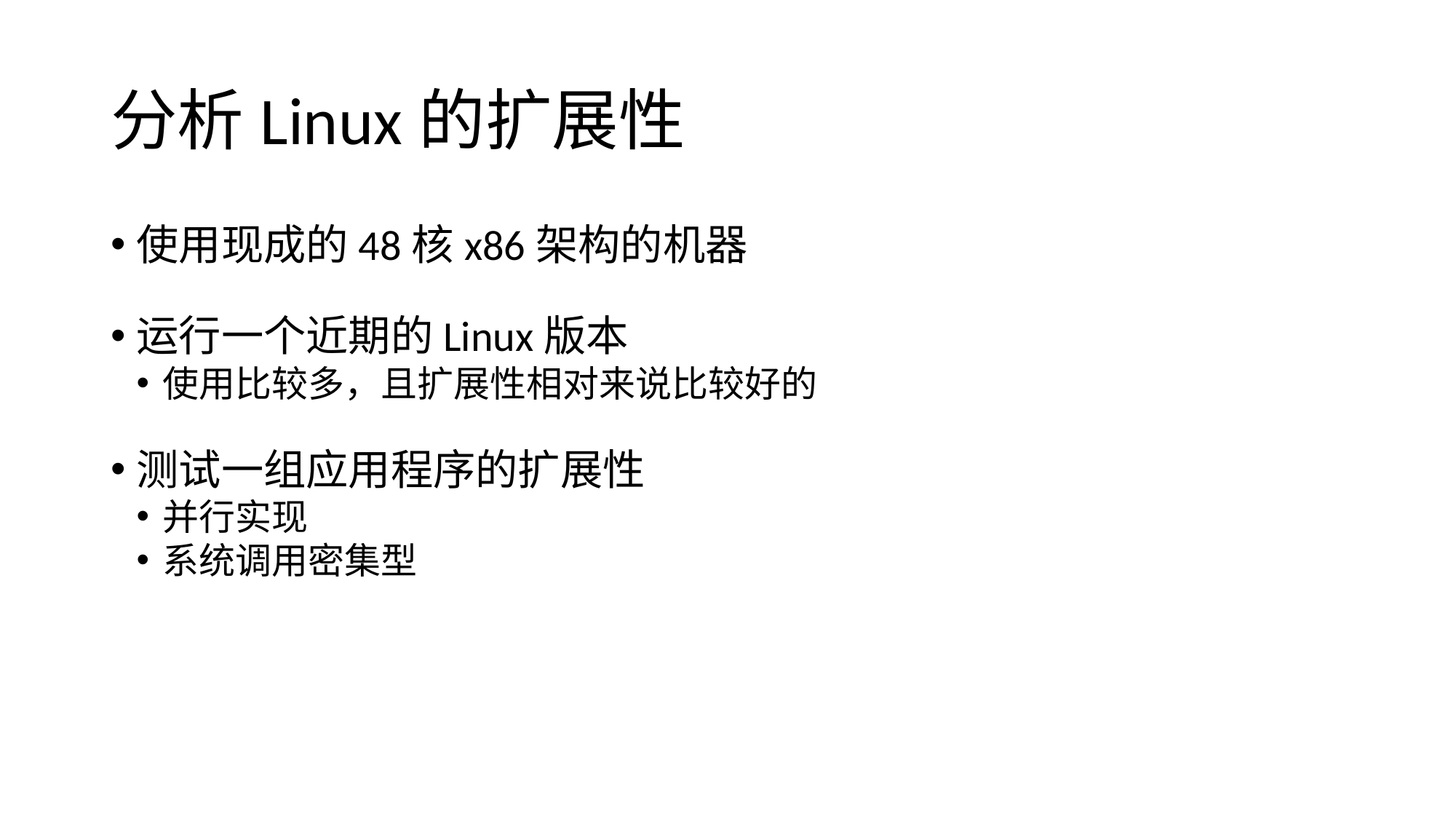

分析Linux的扩展性
使用现成的48核x86架构的机器

运行一个近期的Linux版本
使用比较多，且扩展性相对来说比较好的

测试一组应用程序的扩展性
并行实现
系统调用密集型